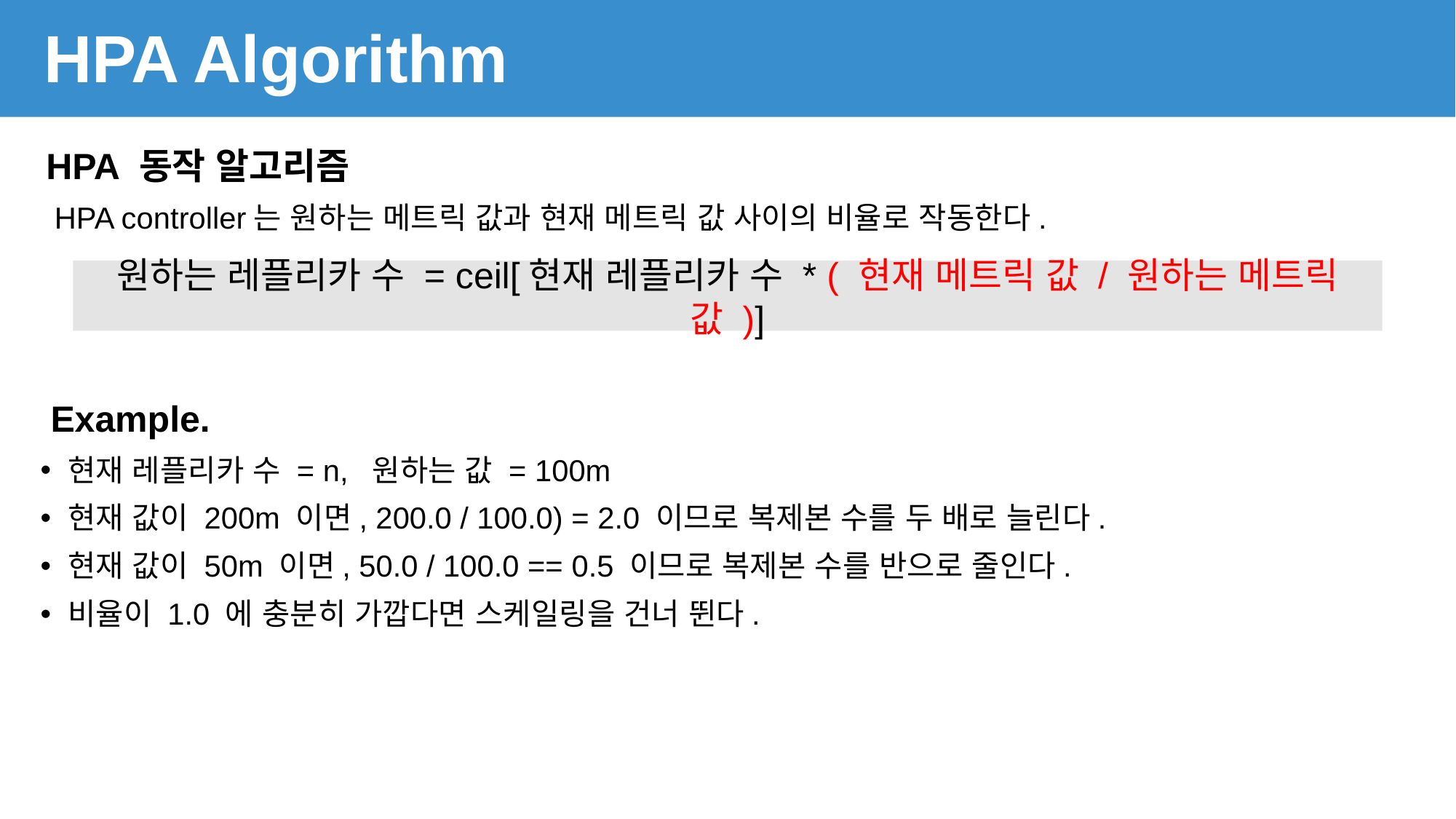

# HPA Algorithm
HPA 동작 알고리즘
 HPA controller는 원하는 메트릭 값과 현재 메트릭 값 사이의 비율로 작동한다.
원하는 레플리카 수 = ceil[현재 레플리카 수 * ( 현재 메트릭 값 / 원하는 메트릭 값 )]
 Example.
현재 레플리카 수 = n,  원하는 값 = 100m
현재 값이 200m 이면, 200.0 / 100.0) = 2.0 이므로 복제본 수를 두 배로 늘린다.
현재 값이 50m 이면, 50.0 / 100.0 == 0.5 이므로 복제본 수를 반으로 줄인다.
비율이 1.0 에 충분히 가깝다면 스케일링을 건너 뛴다.